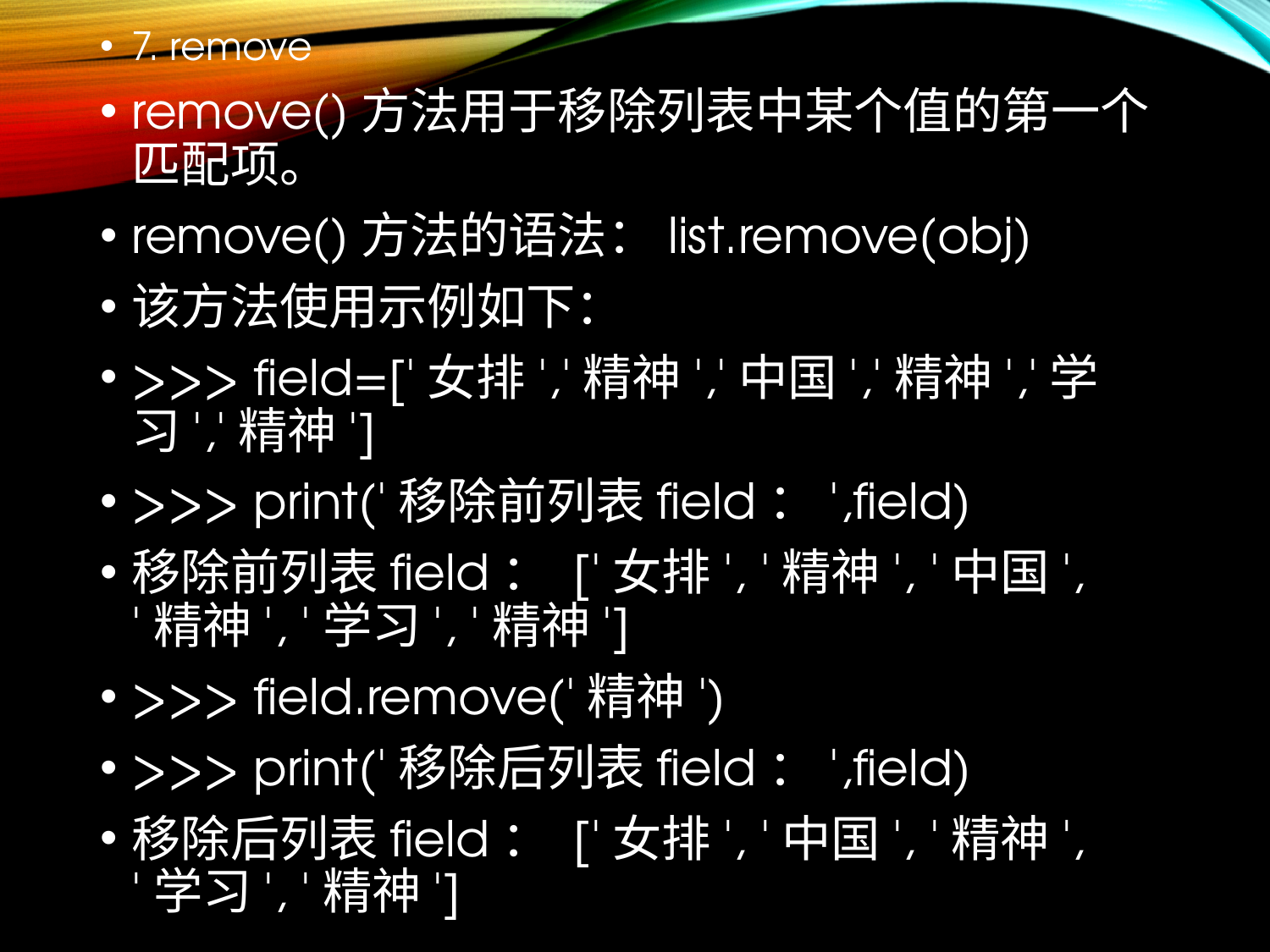

7. remove
remove()方法用于移除列表中某个值的第一个匹配项。
remove()方法的语法：list.remove(obj)
该方法使用示例如下：
>>> field=['女排','精神','中国','精神','学习','精神']
>>> print('移除前列表field：',field)
移除前列表field： ['女排', '精神', '中国', '精神', '学习', '精神']
>>> field.remove('精神')
>>> print('移除后列表field：',field)
移除后列表field： ['女排', '中国', '精神', '学习', '精神']